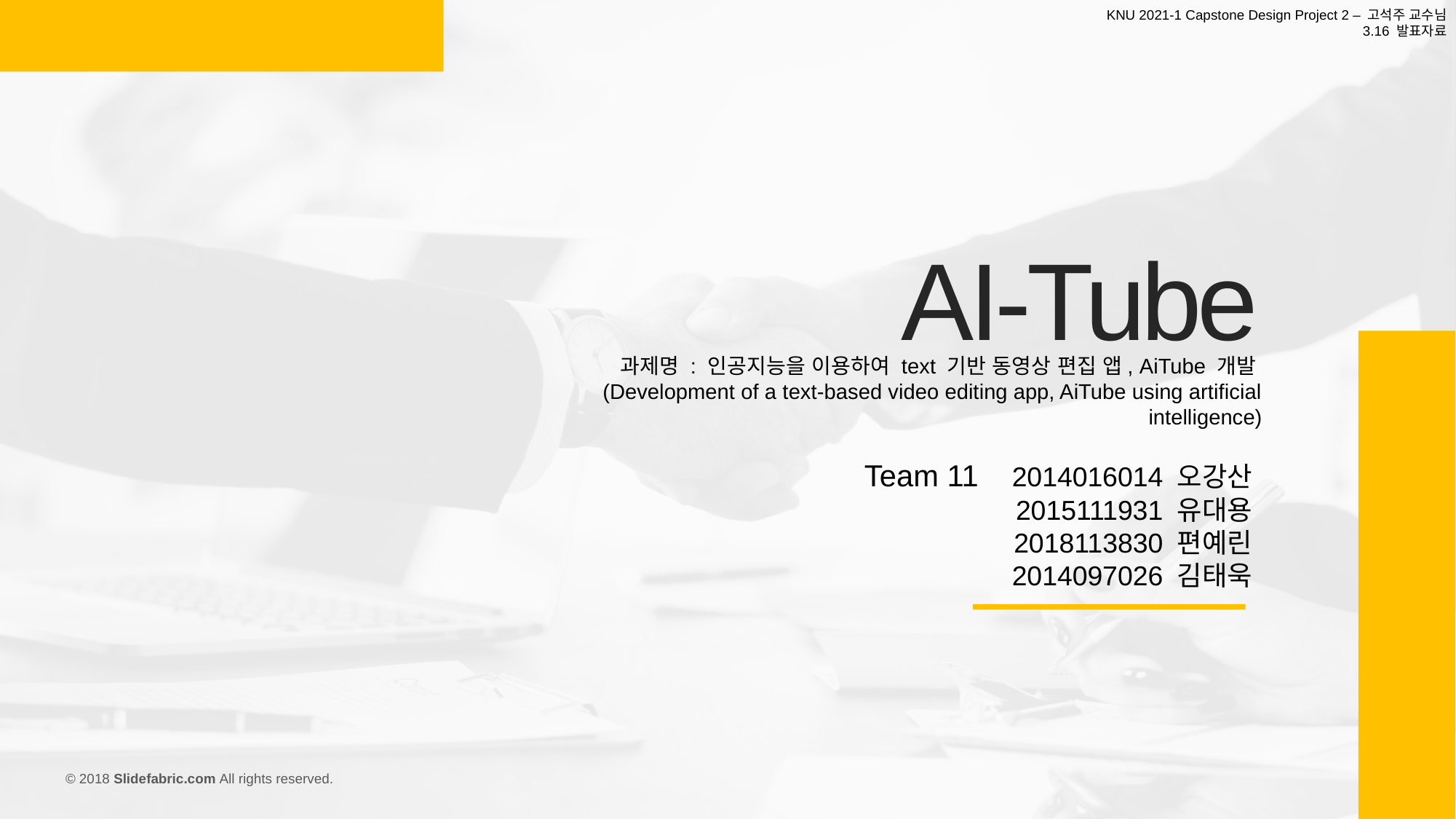

KNU 2021-1 Capstone Design Project 2 – 고석주 교수님
3.16 발표자료

AI-Tube
과제명 : 인공지능을 이용하여 text 기반 동영상 편집 앱, AiTube 개발
(Development of a text-based video editing app, AiTube using artificial intelligence)
Team 11    2014016014 오강산
2015111931 유대용
2018113830 편예린
2014097026 김태욱